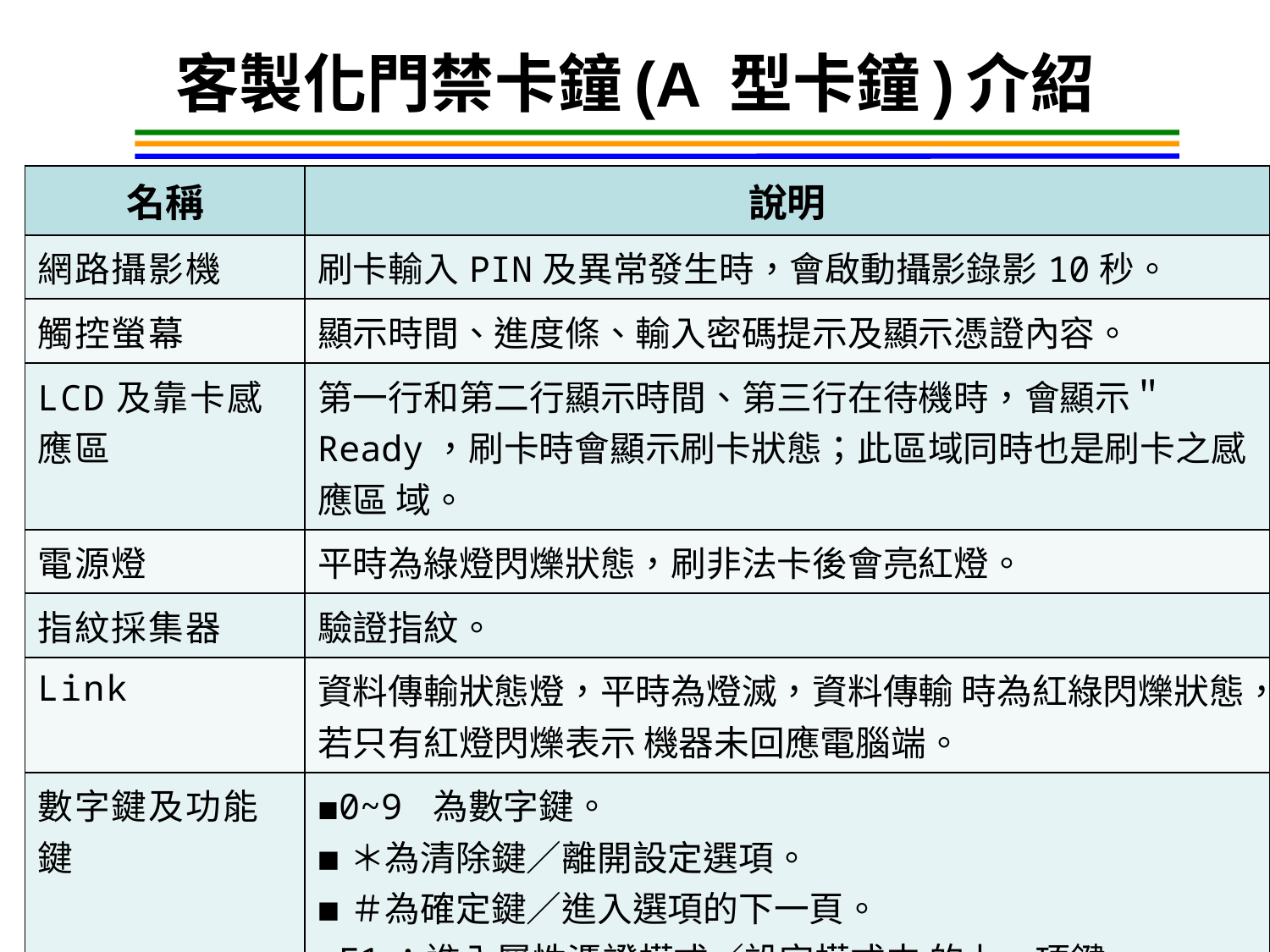

客製化門禁卡鐘(A 型卡鐘)介紹
| 名稱 | 說明 |
| --- | --- |
| 網路攝影機 | 刷卡輸入PIN及異常發生時，會啟動攝影錄影10秒。 |
| 觸控螢幕 | 顯示時間、進度條、輸入密碼提示及顯示憑證內容。 |
| LCD及靠卡感應區 | 第一行和第二行顯示時間、第三行在待機時，會顯示＂Ready，刷卡時會顯示刷卡狀態；此區域同時也是刷卡之感應區 域。 |
| 電源燈 | 平時為綠燈閃爍狀態，刷非法卡後會亮紅燈。 |
| 指紋採集器 | 驗證指紋。 |
| Link | 資料傳輸狀態燈，平時為燈滅，資料傳輸 時為紅綠閃爍狀態，若只有紅燈閃爍表示 機器未回應電腦端。 |
| 數字鍵及功能鍵 | ◼0~9 為數字鍵。 ◼＊為清除鍵／離開設定選項。 ◼＃為確定鍵／進入選項的下一頁。 ◼F1：進入屬性憑證模式／設定模式中 的上一項鍵。 ◼F2：設定模式中的下一項鍵。 |